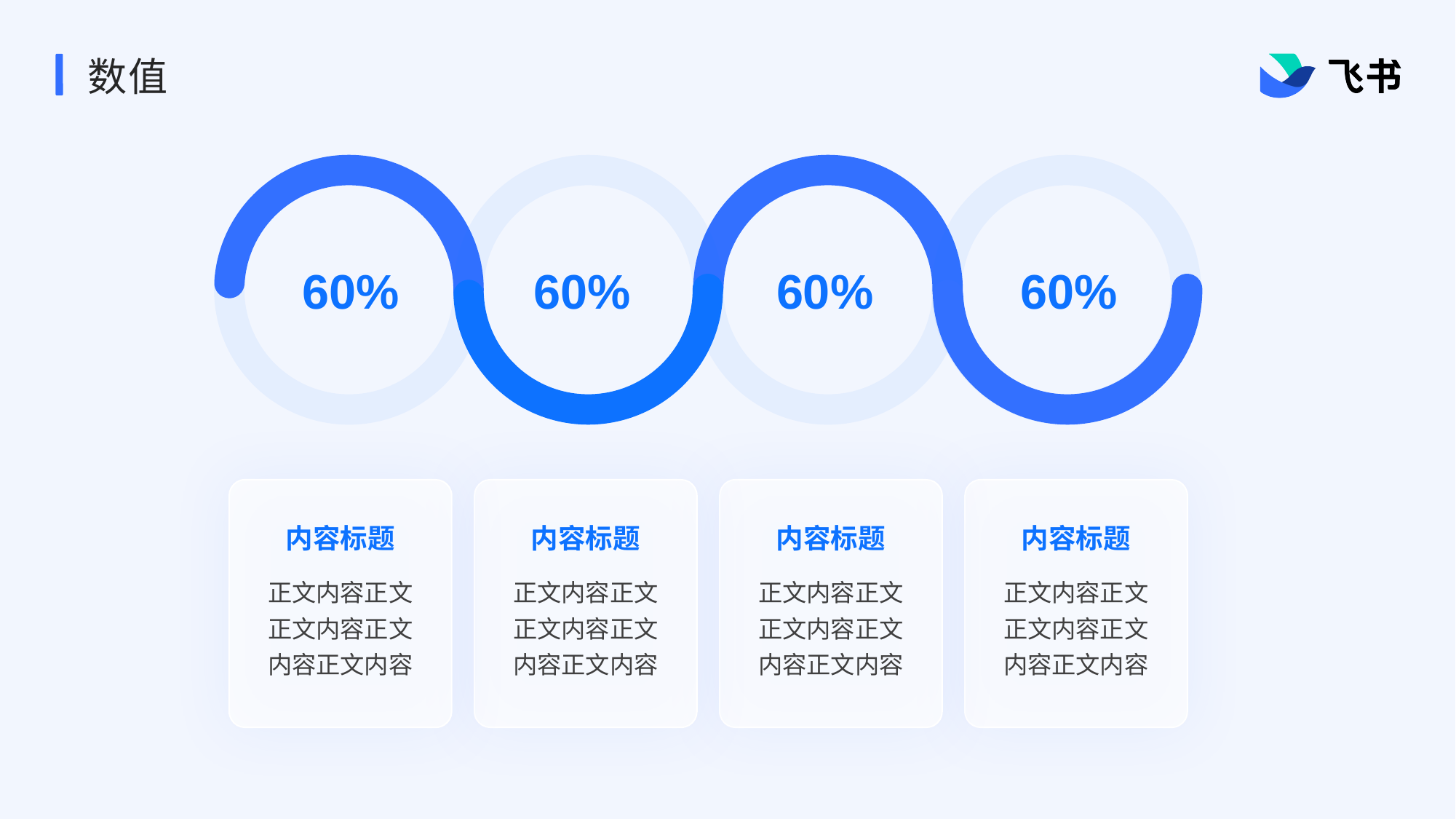

# 数值

60%
60%
60%
60%

内容标题
正文内容正文
正文内容正文内容正文内容

内容标题
正文内容正文
正文内容正文内容正文内容

内容标题
正文内容正文
正文内容正文内容正文内容

内容标题
正文内容正文
正文内容正文内容正文内容